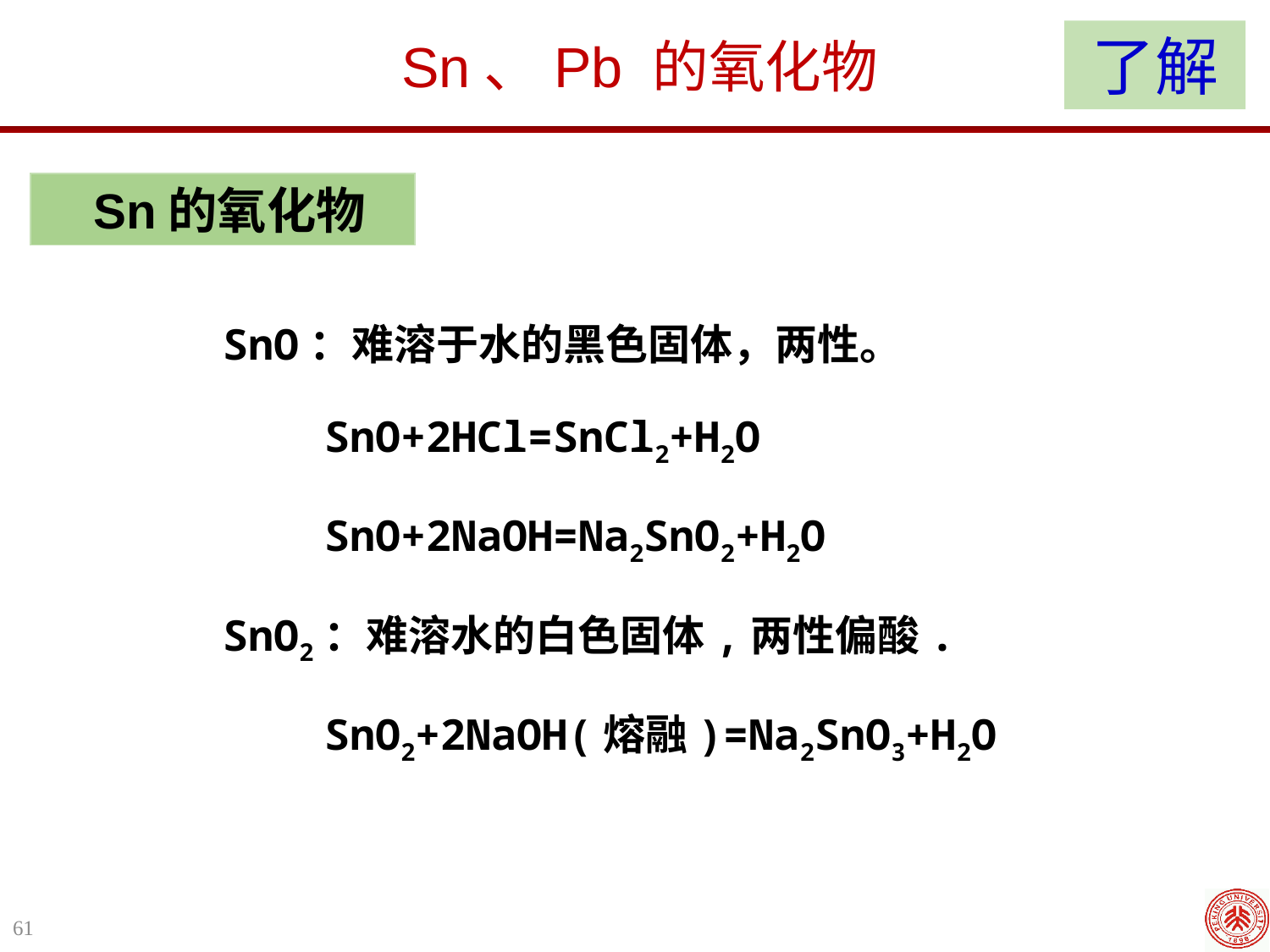

了解
Sn、Pb 的氧化物

 Sn的氧化物
SnO：难溶于水的黑色固体，两性。
    SnO+2HCl=SnCl2+H2O
    SnO+2NaOH=Na2SnO2+H2O
SnO2：难溶水的白色固体,两性偏酸.
    SnO2+2NaOH(熔融)=Na2SnO3+H2O
61